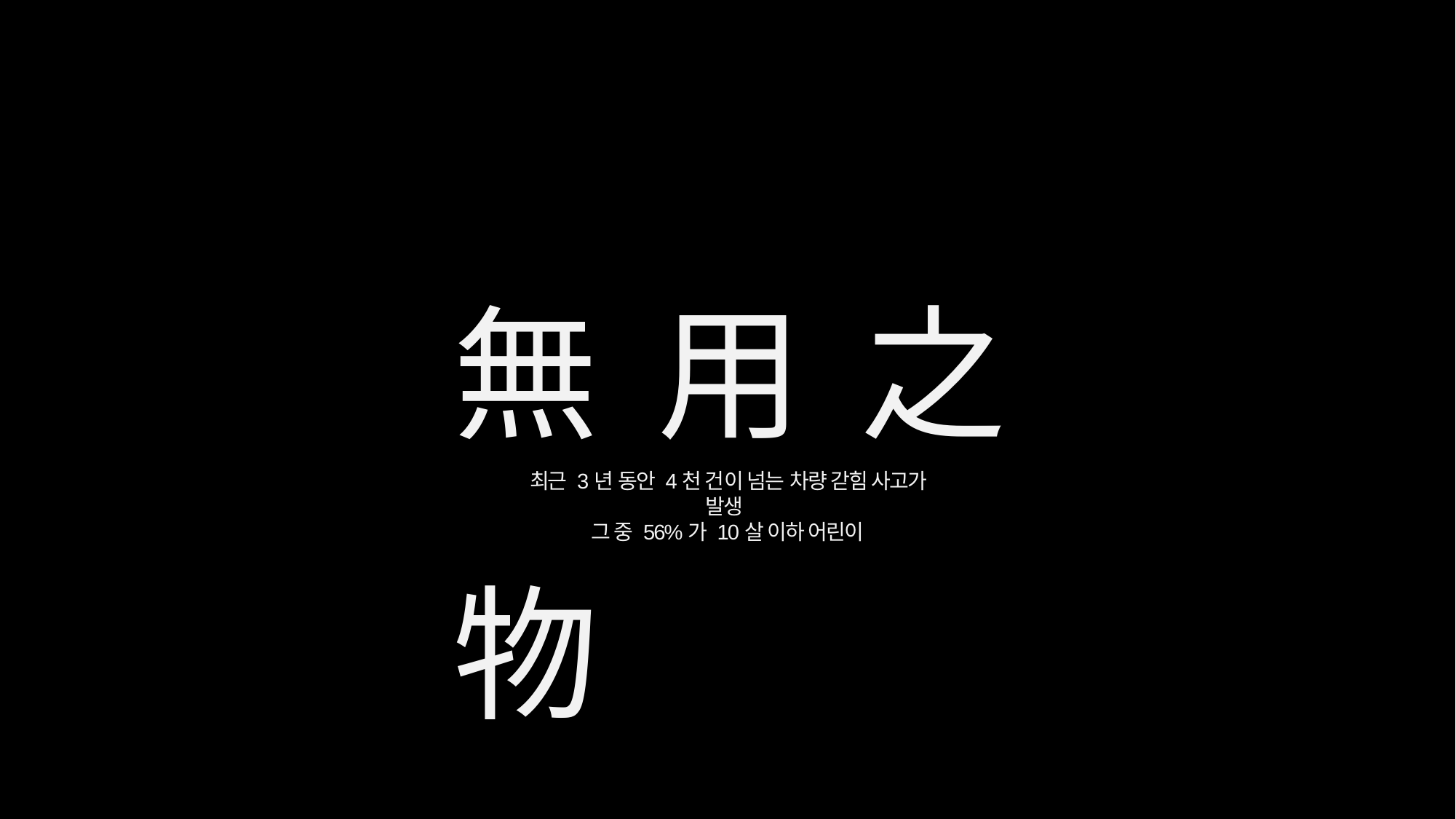

無用之物
최근 3년 동안 4천 건이 넘는 차량 갇힘 사고가 발생
그 중 56%가 10살 이하 어린이